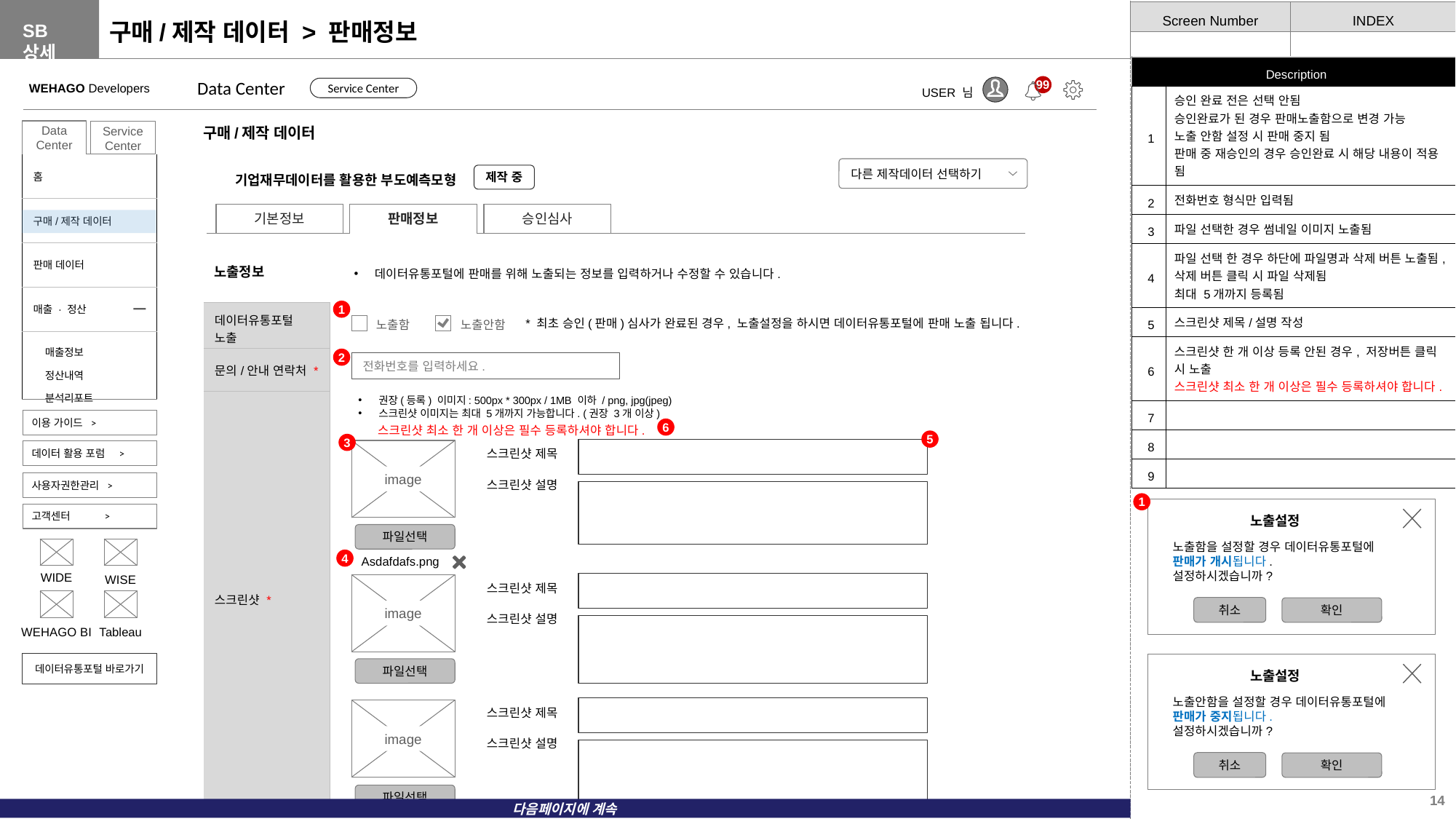

# 구매/제작 데이터 > 판매정보
| Description |  |
| --- | --- |
| 1 | 승인 완료 전은 선택 안됨 승인완료가 된 경우 판매노출함으로 변경 가능 노출 안함 설정 시 판매 중지 됨 판매 중 재승인의 경우 승인완료 시 해당 내용이 적용 됨 |
| 2 | 전화번호 형식만 입력됨 |
| 3 | 파일 선택한 경우 썸네일 이미지 노출됨 |
| 4 | 파일 선택 한 경우 하단에 파일명과 삭제 버튼 노출됨, 삭제 버튼 클릭 시 파일 삭제됨 최대 5개까지 등록됨 |
| 5 | 스크린샷 제목/설명 작성 |
| 6 | 스크린샷 한 개 이상 등록 안된 경우, 저장버튼 클릭 시 노출 스크린샷 최소 한 개 이상은 필수 등록하셔야 합니다. |
| 7 |  |
| 8 |  |
| 9 |  |
Data Center
WEHAGO Developers
99

Service Center
USER 님

구매/제작 데이터
Data Center
Service Center
| 홈 |
| --- |
| 구매/제작 데이터 |
| 판매 데이터 |
| 매출 · 정산 |
| 매출정보 정산내역 분석리포트 |
다른 제작데이터 선택하기

제작 중
기업재무데이터를 활용한 부도예측모형
판매정보
승인심사
기본정보

노출정보
데이터유통포털에 판매를 위해 노출되는 정보를 입력하거나 수정할 수 있습니다.
1
| 데이터유통포털 노출 |  |
| --- | --- |
| 문의/안내 연락처 \* |  |
| 스크린샷 \* |  |

* 최초 승인(판매)심사가 완료된 경우, 노출설정을 하시면 데이터유통포털에 판매 노출 됩니다.
노출함

노출안함

2
전화번호를 입력하세요.
권장(등록) 이미지: 500px * 300px / 1MB 이하 / png, jpg(jpeg)
스크린샷 이미지는 최대 5개까지 가능합니다. (권장 3개 이상)
이용 가이드  >
스크린샷 최소 한 개 이상은 필수 등록하셔야 합니다.
6
5
3

image
스크린샷 제목
데이터 활용 포럼    >
스크린샷 설명
사용자권한관리  >

1

고객센터           >
노출설정
파일선택
노출함을 설정할 경우 데이터유통포털에 판매가 개시됩니다.
설정하시겠습니까?

Asdafdafs.png
4

WIDE
WISE

image
스크린샷 제목

취소
확인
스크린샷 설명

WEHAGO BI
Tableau
데이터유통포털 바로가기

파일선택
노출설정
노출안함을 설정할 경우 데이터유통포털에 판매가 중지됩니다.
설정하시겠습니까?

스크린샷 제목

image
스크린샷 설명

취소
확인
파일선택
다음페이지에 계속